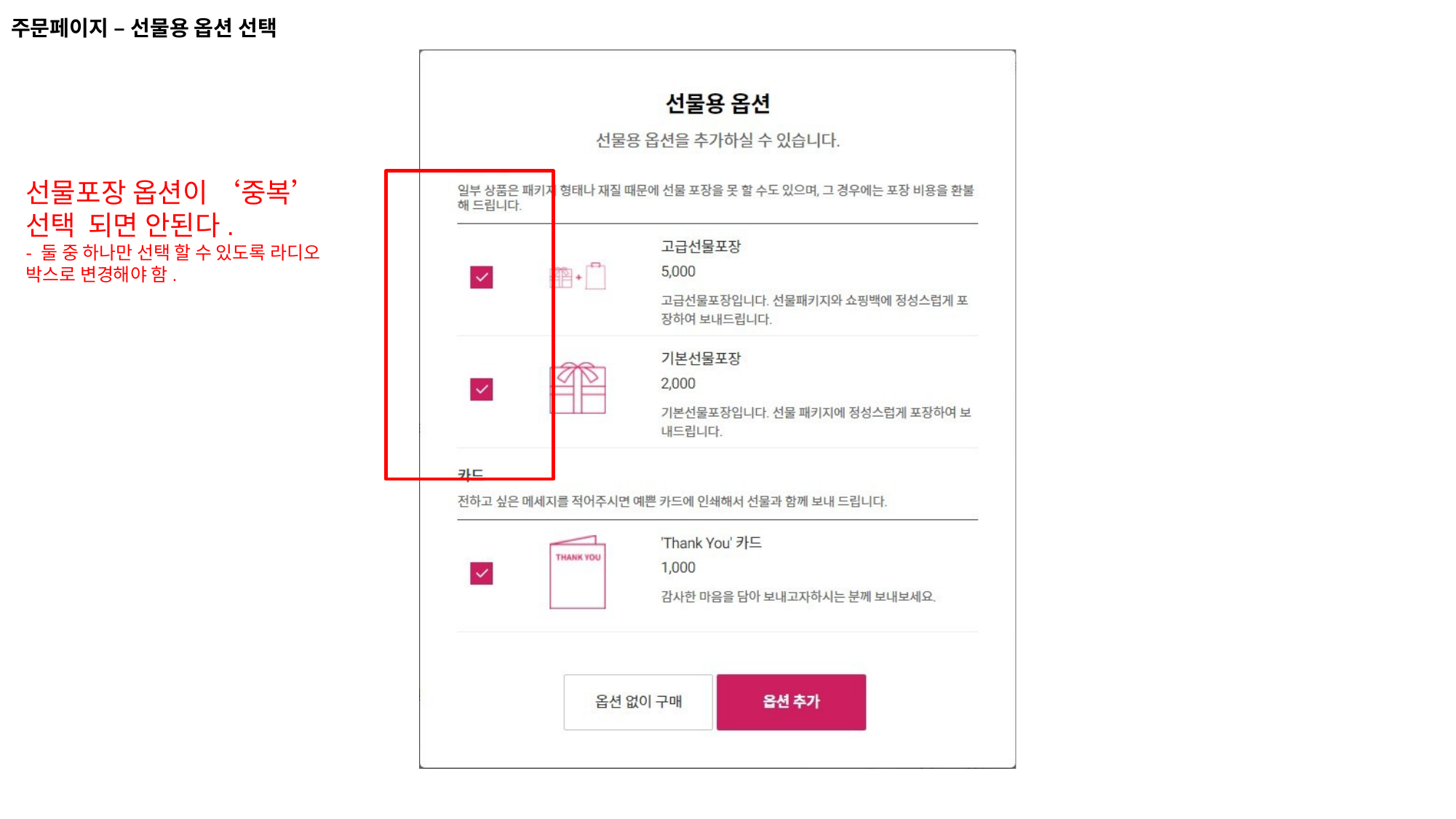

주문페이지 – 선물용 옵션 선택

# 선물포장 옵션이 ‘중복’ 선택  되면 안된다.
- 둘 중 하나만 선택 할 수 있도록 라디오  박스로 변경해야 함.